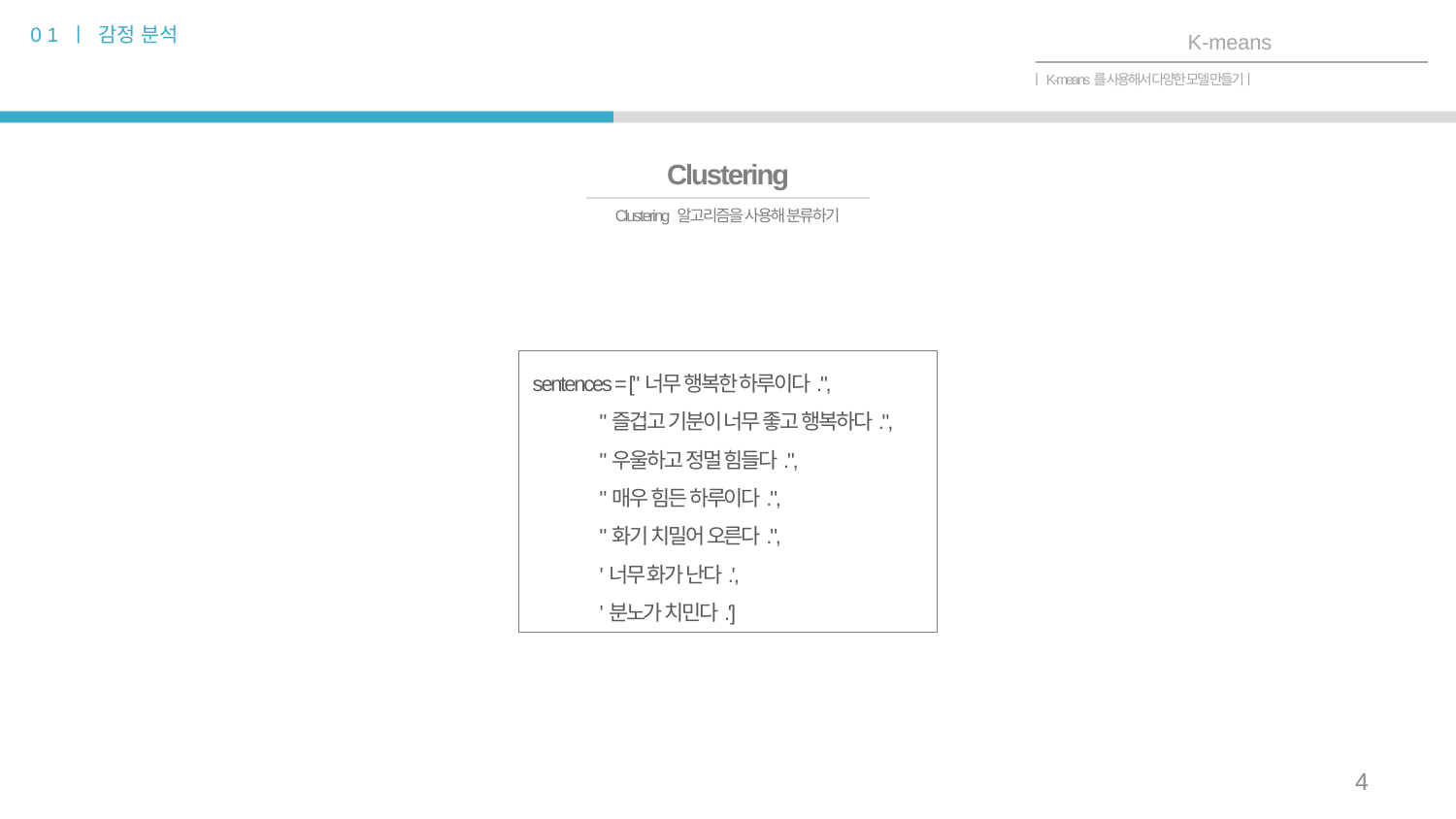

0 1 ㅣ  감정 분석
K-means
ㅣK-means를 사용해서 다양한 모델 만들기ㅣ

Clustering
Clustering 알고리즘을 사용해 분류하기
sentences = ["너무 행복한 하루이다.",
                 "즐겁고 기분이 너무 좋고 행복하다.",
                 "우울하고 정멀 힘들다.",
                 "매우 힘든 하루이다.",
                 "화기 치밀어 오른다.",
                 '너무 화가 난다.',
                 '분노가 치민다.']
4